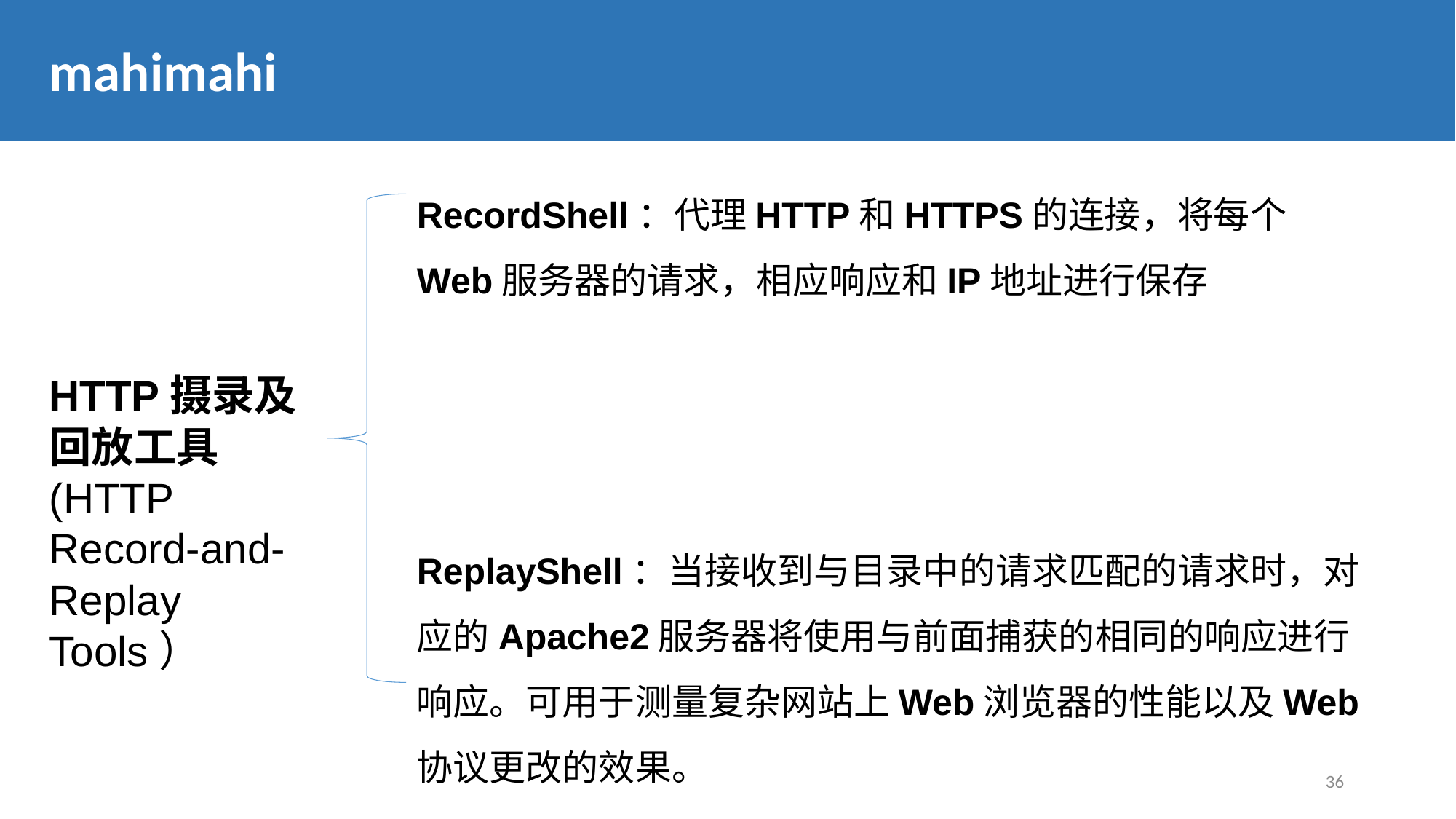

mahimahi
RecordShell：代理HTTP和HTTPS的连接，将每个Web服务器的请求，相应响应和IP地址进行保存

HTTP摄录及回放工具(HTTP Record-and-Replay Tools）
ReplayShell：当接收到与目录中的请求匹配的请求时，对应的Apache2服务器将使用与前面捕获的相同的响应进行响应。可用于测量复杂网站上Web浏览器的性能以及Web协议更改的效果。
36